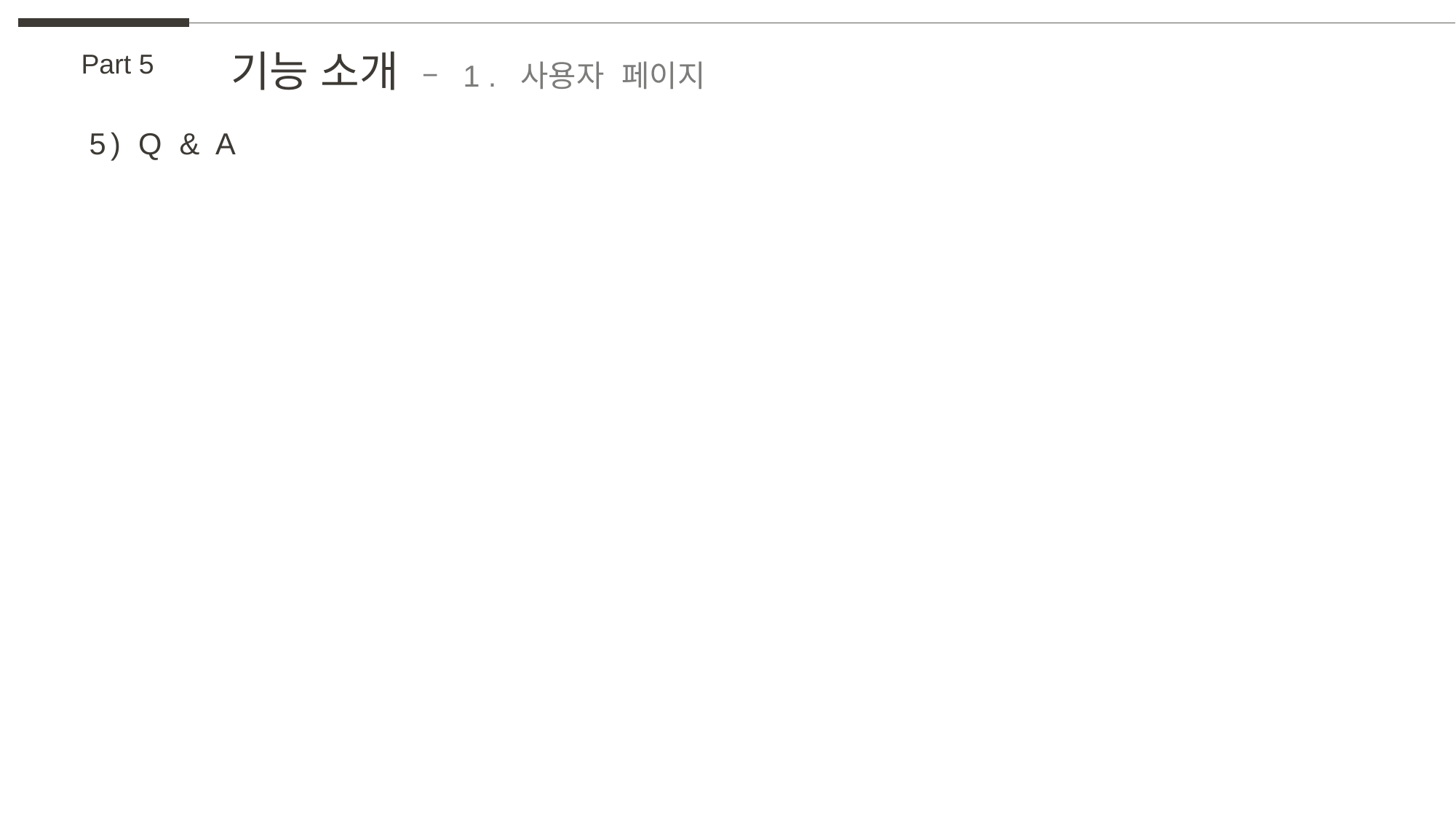

기능 소개  –  1 .  사용자  페이지
Part 5
5) Q & A